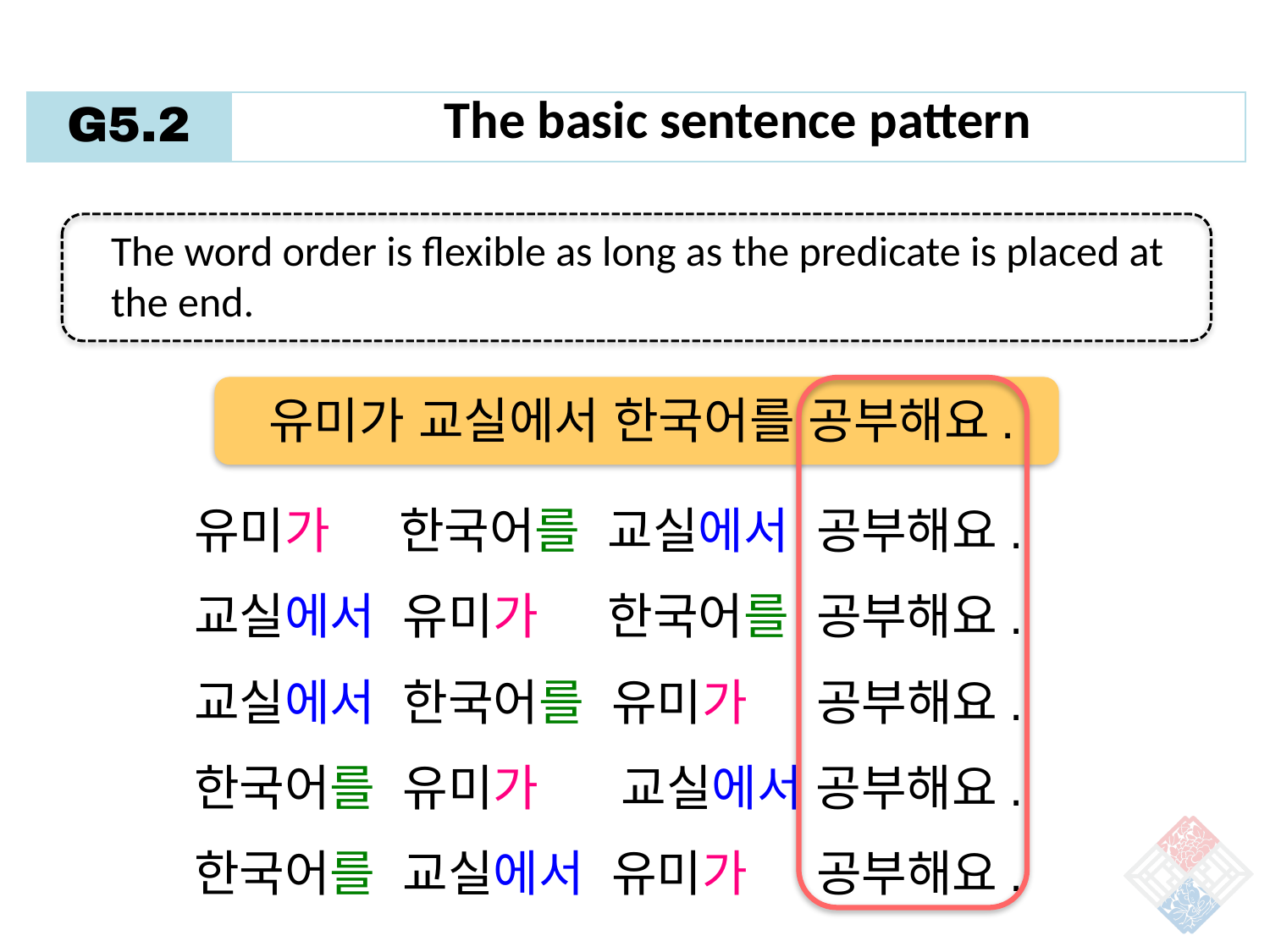

| G5.2 | The basic sentence pattern |
| --- | --- |

The word order is flexible as long as the predicate is placed at the end.

유미가 교실에서 한국어를 공부해요.
유미가     한국어를  교실에서  공부해요.
교실에서  유미가     한국어를  공부해요.
교실에서  한국어를  유미가     공부해요.
한국어를  유미가      교실에서 공부해요.
한국어를  교실에서  유미가     공부해요.